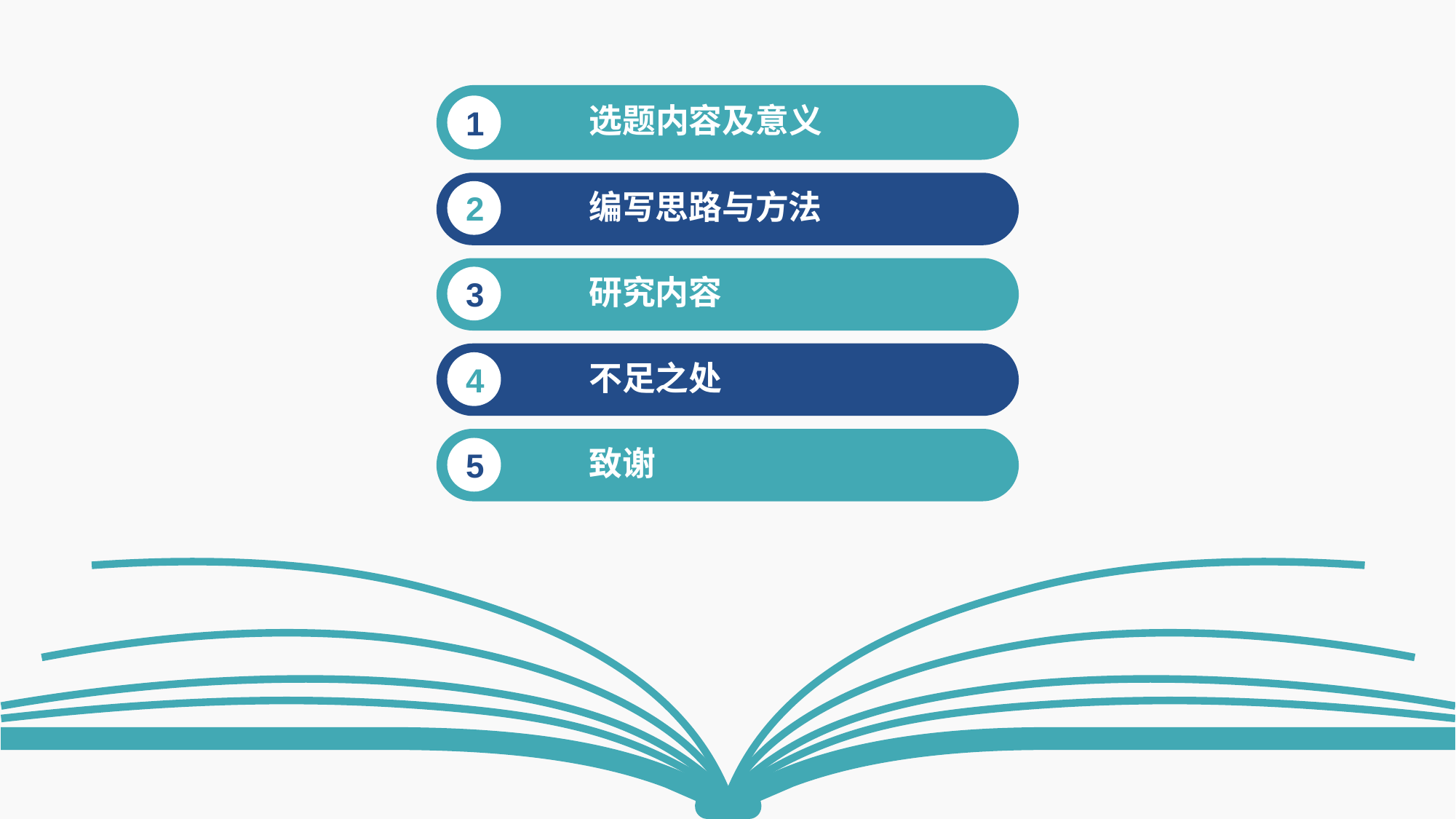

选题内容及意义
1
编写思路与方法
2
研究内容
3
不足之处
4
致谢
5